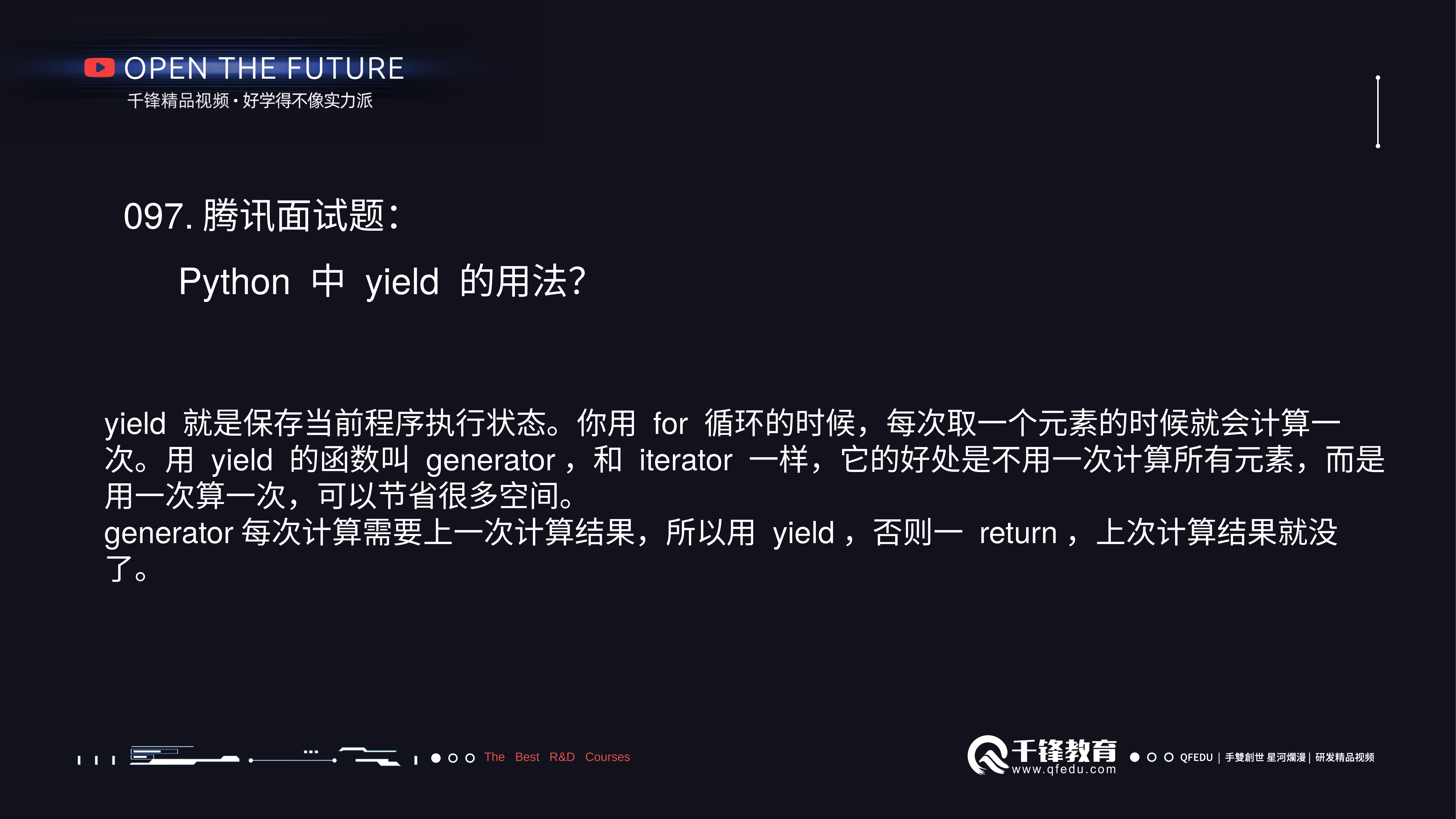

097.腾讯面试题：
Python 中 yield 的用法？

yield 就是保存当前程序执行状态。你用 for 循环的时候，每次取一个元素的时候就会计算一次。用 yield 的函数叫 generator，和 iterator 一样，它的好处是不用一次计算所有元素，而是用一次算一次，可以节省很多空间。
generator每次计算需要上一次计算结果，所以用 yield，否则一 return，上次计算结果就没了。